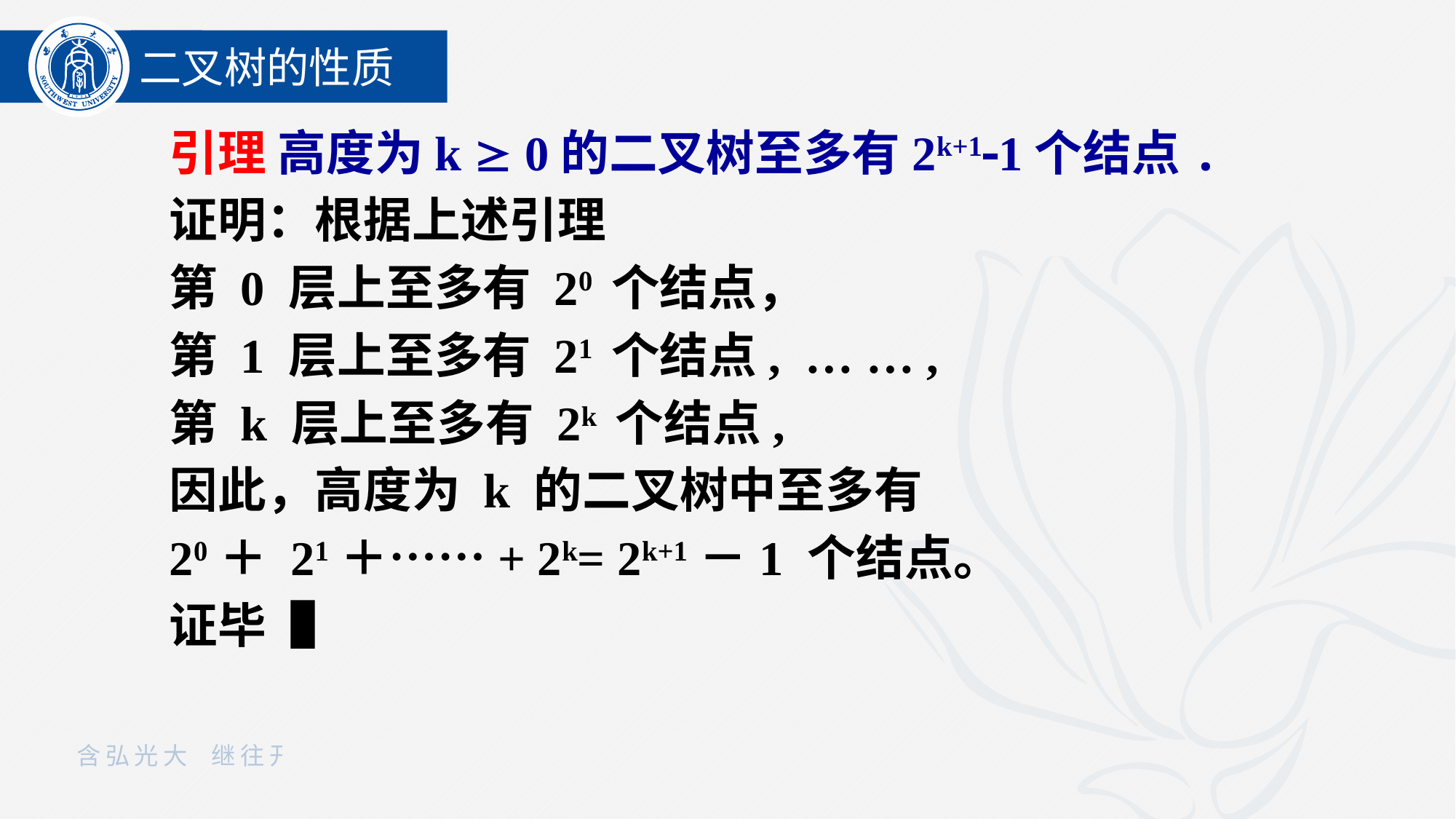

二叉树的性质
引理 高度为k ≥ 0的二叉树至多有2k+1−1个结点.
证明：根据上述引理
第 0 层上至多有 20 个结点，
第 1 层上至多有 21 个结点,  … … ,
第 k 层上至多有 2k 个结点,
因此，高度为 k 的二叉树中至多有
20＋ 21＋……+ 2k= 2k+1－1 个结点。
证毕▐